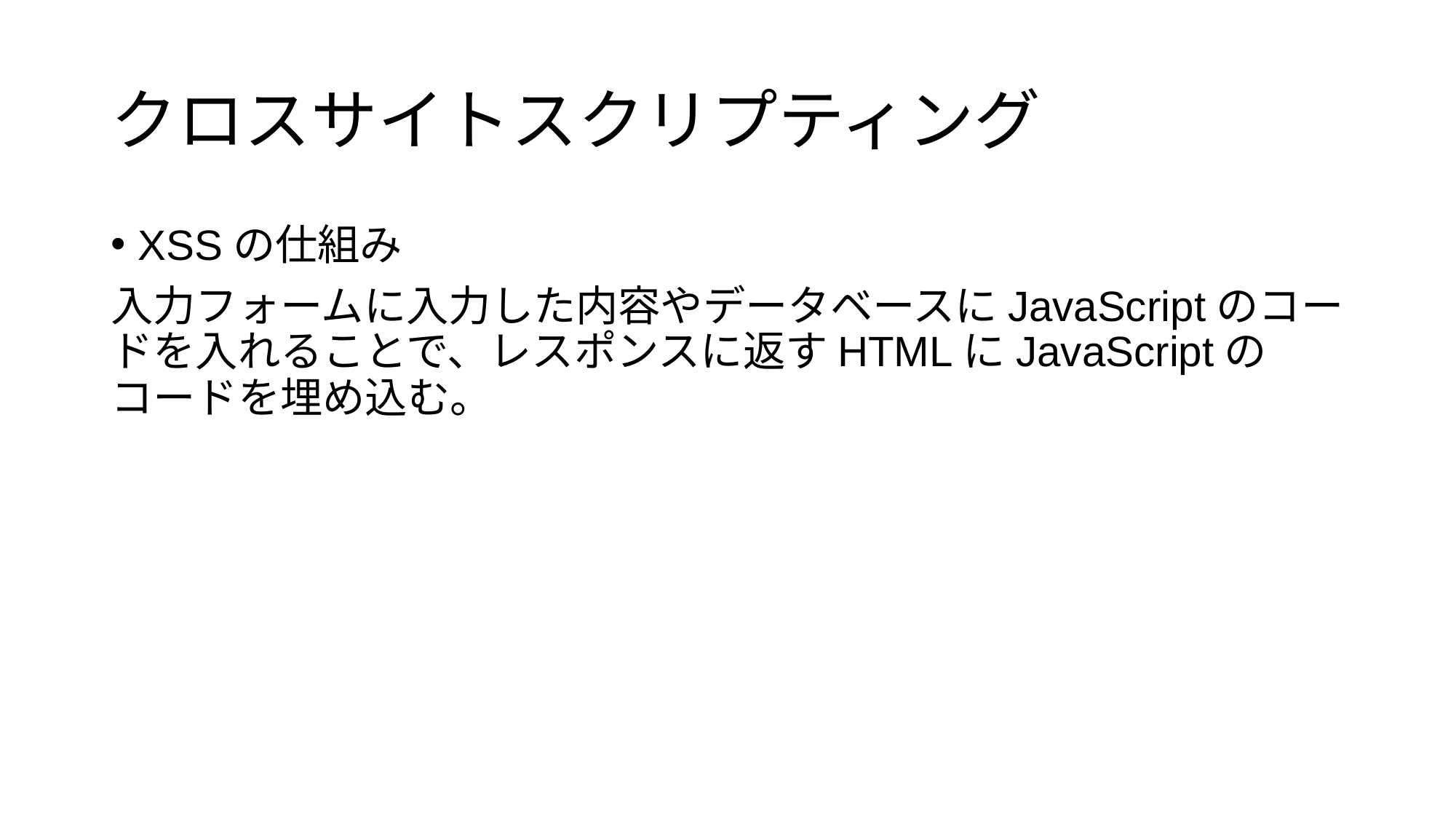

# クロスサイトスクリプティング
XSSの仕組み
入力フォームに入力した内容やデータベースにJavaScriptのコードを入れることで、レスポンスに返すHTMLにJavaScriptのコードを埋め込む。